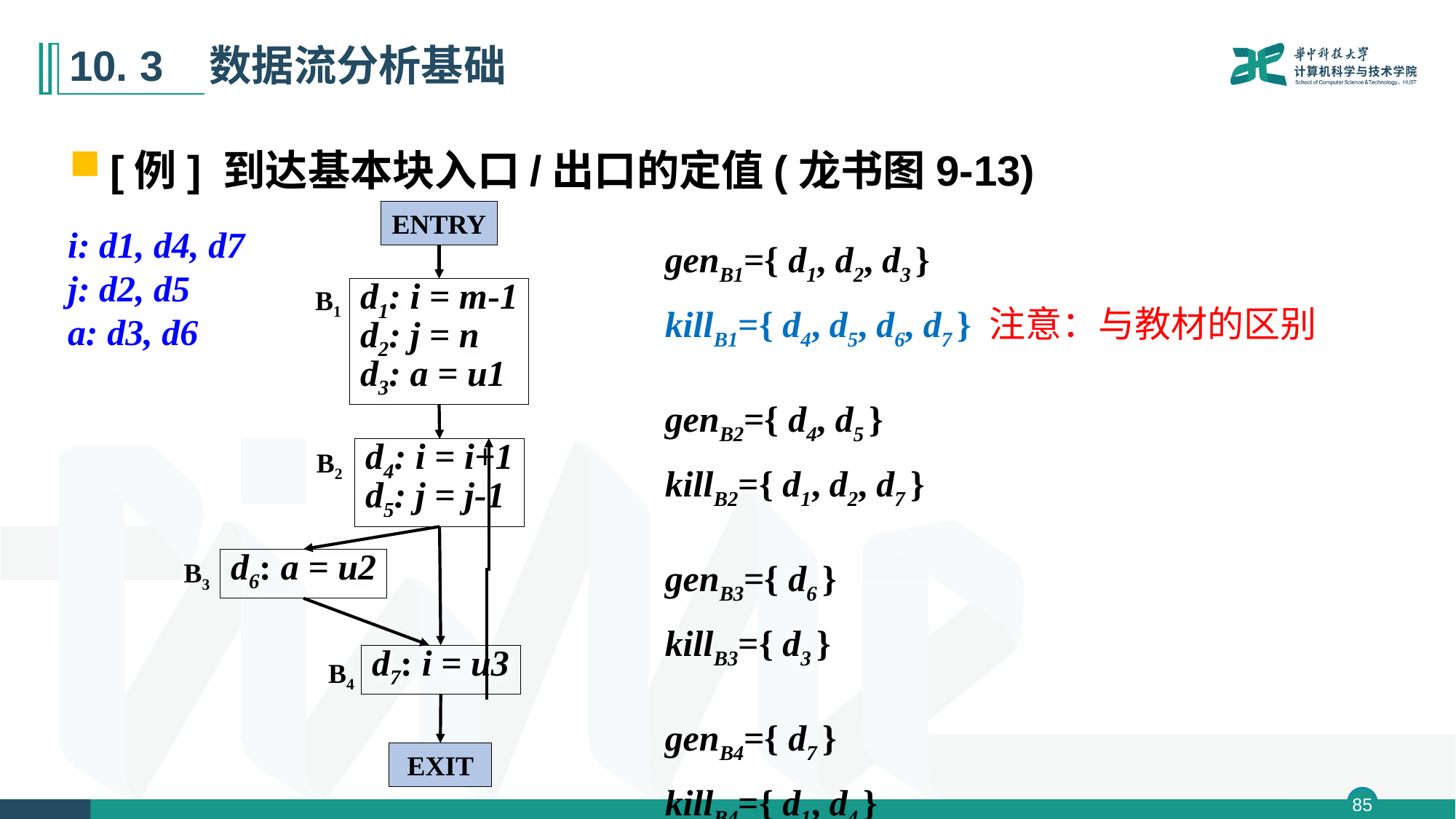

# 10. 3   数据流分析基础
[例] 到达基本块入口/出口的定值(龙书图9-13)
ENTRY
B1
d1: i = m-1
d2: j = n
d3: a = u1

d4: i = i+1
d5: j = j-1
B2
d6: a = u2
B3
d7: i = u3
B4

EXIT
i: d1, d4, d7
j: d2, d5
a: d3, d6
genB1={ d1, d2, d3 }
killB1={ d4, d5, d6, d7 } 注意：与教材的区别

genB2={ d4, d5 }
killB2={ d1, d2, d7 }

genB3={ d6 }
killB3={ d3 }

genB4={ d7 }
killB4={ d1, d4 }